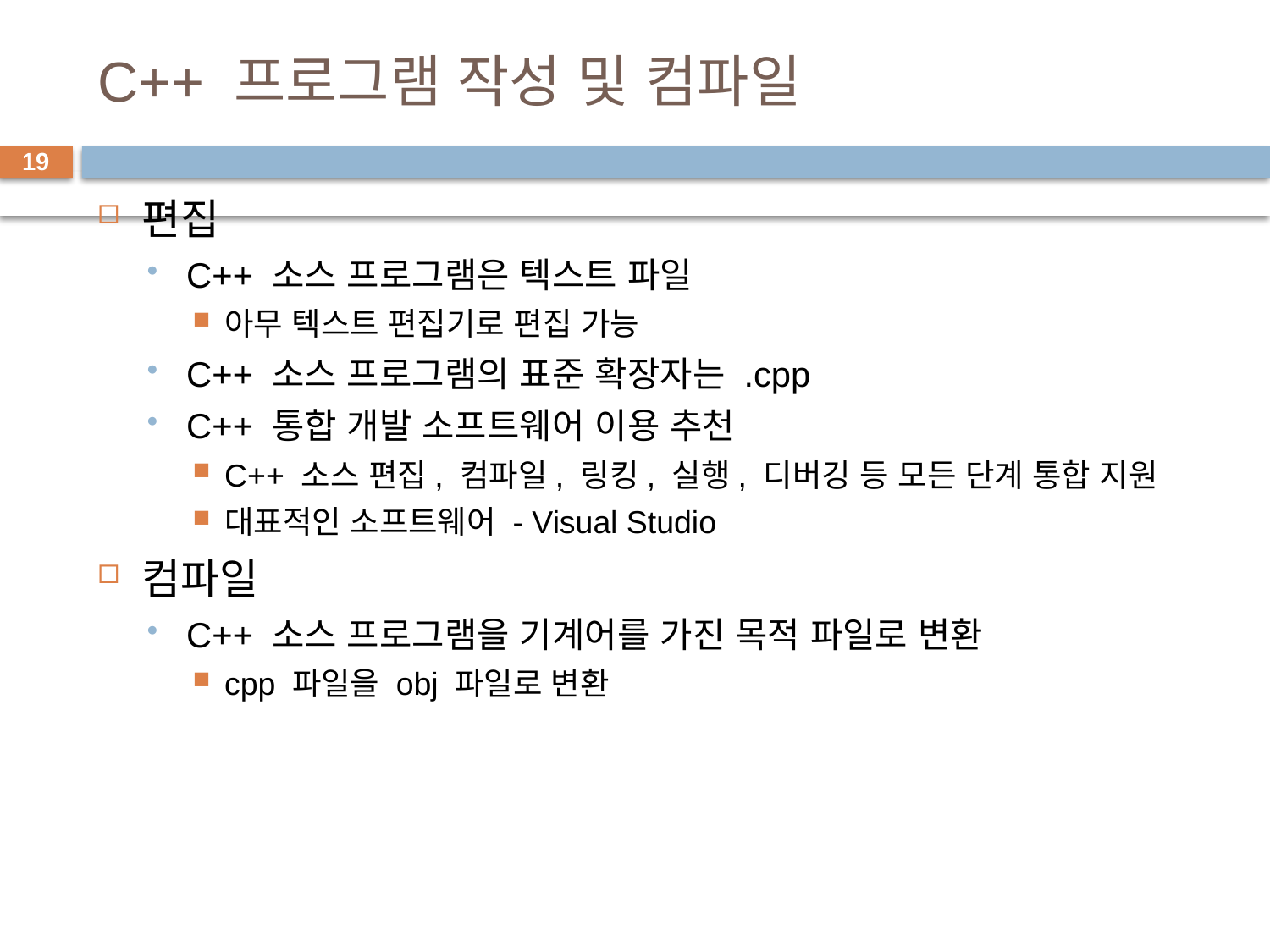

# C++ 프로그램 작성 및 컴파일
19
편집
C++ 소스 프로그램은 텍스트 파일
아무 텍스트 편집기로 편집 가능
C++ 소스 프로그램의 표준 확장자는 .cpp
C++ 통합 개발 소프트웨어 이용 추천
C++ 소스 편집, 컴파일, 링킹, 실행, 디버깅 등 모든 단계 통합 지원
대표적인 소프트웨어 - Visual Studio
컴파일
C++ 소스 프로그램을 기계어를 가진 목적 파일로 변환
cpp 파일을 obj 파일로 변환